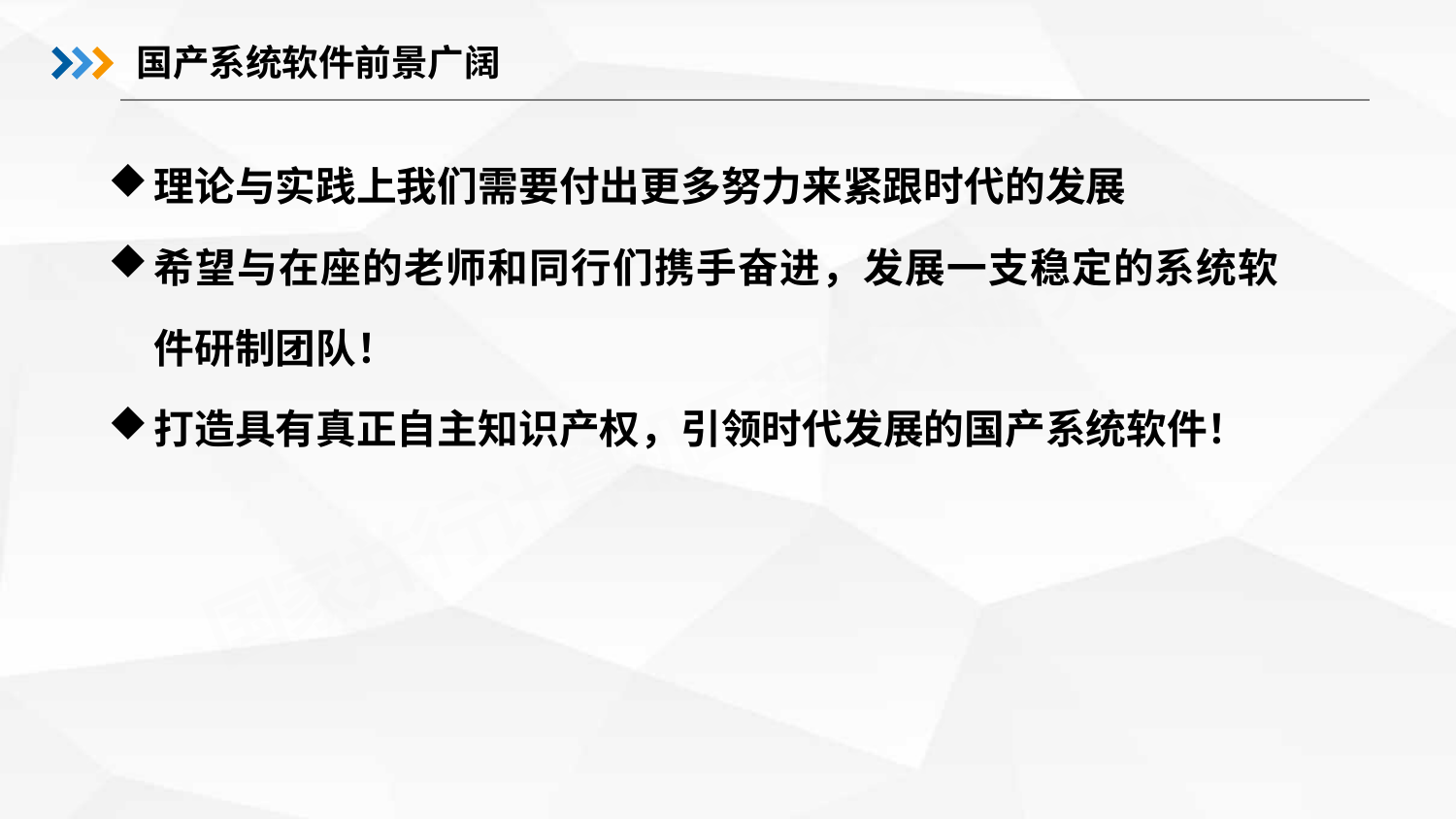

国产系统软件前景广阔
理论与实践上我们需要付出更多努力来紧跟时代的发展
希望与在座的老师和同行们携手奋进，发展一支稳定的系统软件研制团队！
打造具有真正自主知识产权，引领时代发展的国产系统软件！